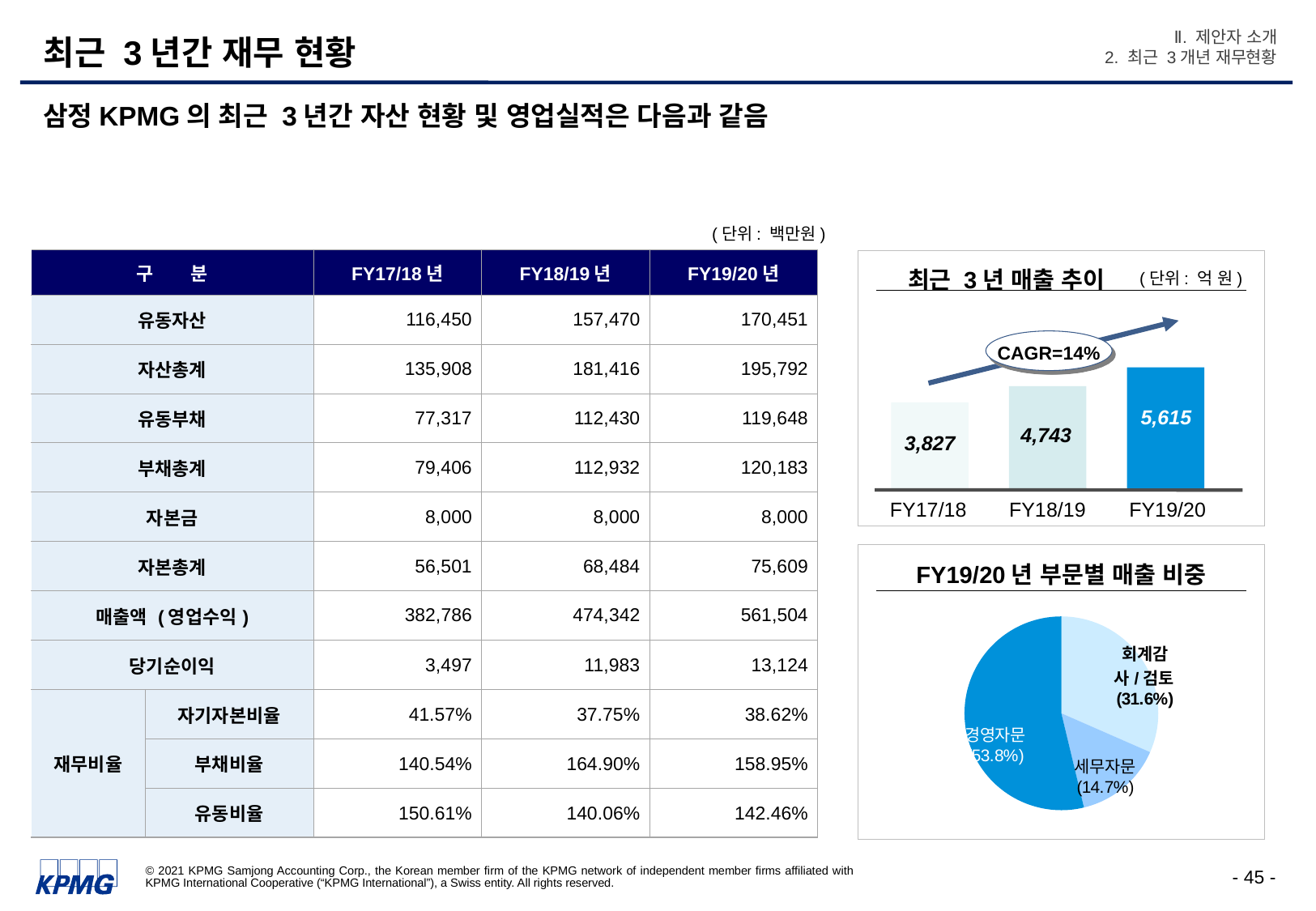

Ⅱ. 제안자 소개
2. 최근 3개년 재무현황
# 최근 3년간 재무 현황
삼정KPMG의 최근 3년간 자산 현황 및 영업실적은 다음과 같음
(단위: 백만원)
| 구 분 |  | FY17/18년 | FY18/19년 | FY19/20년 |
| --- | --- | --- | --- | --- |
| 유동자산 |  | 116,450 | 157,470 | 170,451 |
| 자산총계 |  | 135,908 | 181,416 | 195,792 |
| 유동부채 |  | 77,317 | 112,430 | 119,648 |
| 부채총계 |  | 79,406 | 112,932 | 120,183 |
| 자본금 |  | 8,000 | 8,000 | 8,000 |
| 자본총계 |  | 56,501 | 68,484 | 75,609 |
| 매출액 (영업수익) |  | 382,786 | 474,342 | 561,504 |
| 당기순이익 |  | 3,497 | 11,983 | 13,124 |
| 재무비율 | 자기자본비율 | 41.57% | 37.75% | 38.62% |
|  | 부채비율 | 140.54% | 164.90% | 158.95% |
|  | 유동비율 | 150.61% | 140.06% | 142.46% |
최근 3년 매출 추이

(단위: 억 원)

CAGR=14%

5,615

4,743
3,827

FY17/18
FY18/19
FY19/20

FY19/20년 부문별 매출 비중

### Chart

| Category | 판매 |
|---|---|
| 회계감사/검토 | 0.3156932096654699 |
| 세무자문 | 0.1467736650139625 |
| 경영자문 | 0.5375331253205676 |